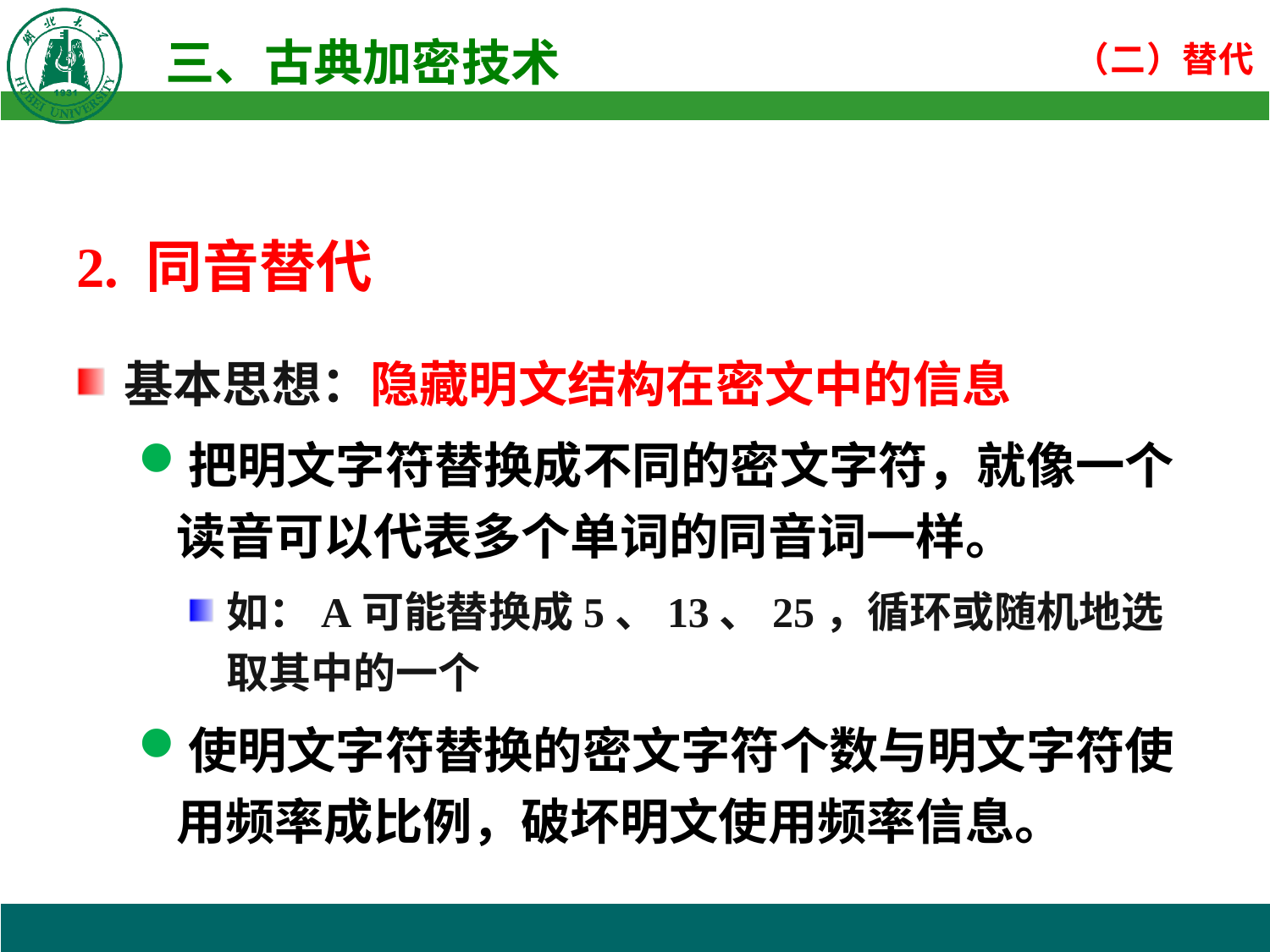

2. 同音替代
基本思想：隐藏明文结构在密文中的信息
把明文字符替换成不同的密文字符，就像一个读音可以代表多个单词的同音词一样。
如：A可能替换成5、13、25，循环或随机地选取其中的一个
使明文字符替换的密文字符个数与明文字符使用频率成比例，破坏明文使用频率信息。